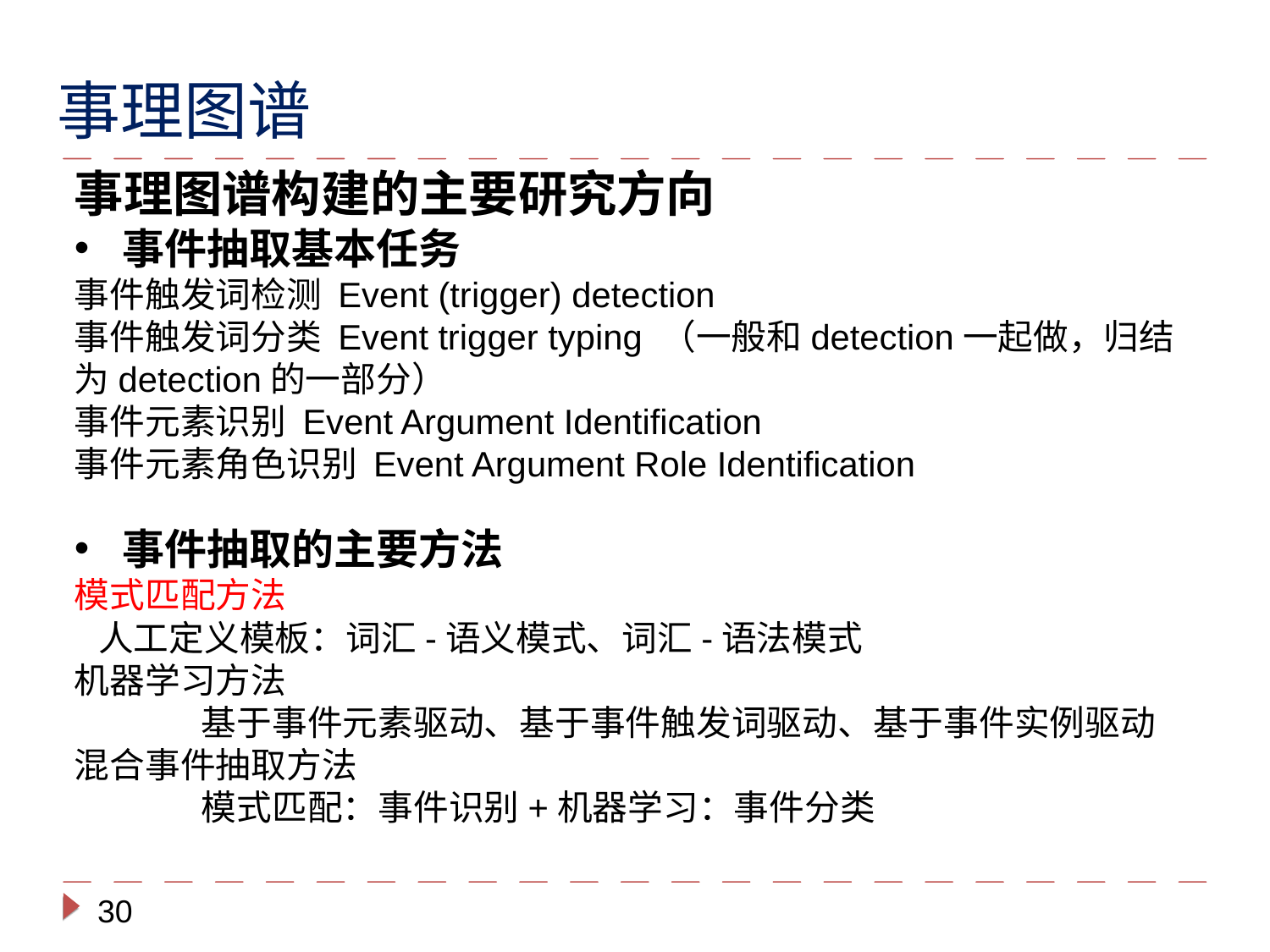

事理图谱
事理图谱构建的主要研究方向
事件抽取基本任务
事件触发词检测 Event (trigger) detection
事件触发词分类 Event trigger typing （一般和detection一起做，归结为detection的一部分）
事件元素识别 Event Argument Identification
事件元素角色识别 Event Argument Role Identification

事件抽取的主要方法
模式匹配方法
  人工定义模板：词汇-语义模式、词汇-语法模式
机器学习方法
	基于事件元素驱动、基于事件触发词驱动、基于事件实例驱动
混合事件抽取方法
	模式匹配：事件识别+机器学习：事件分类

30